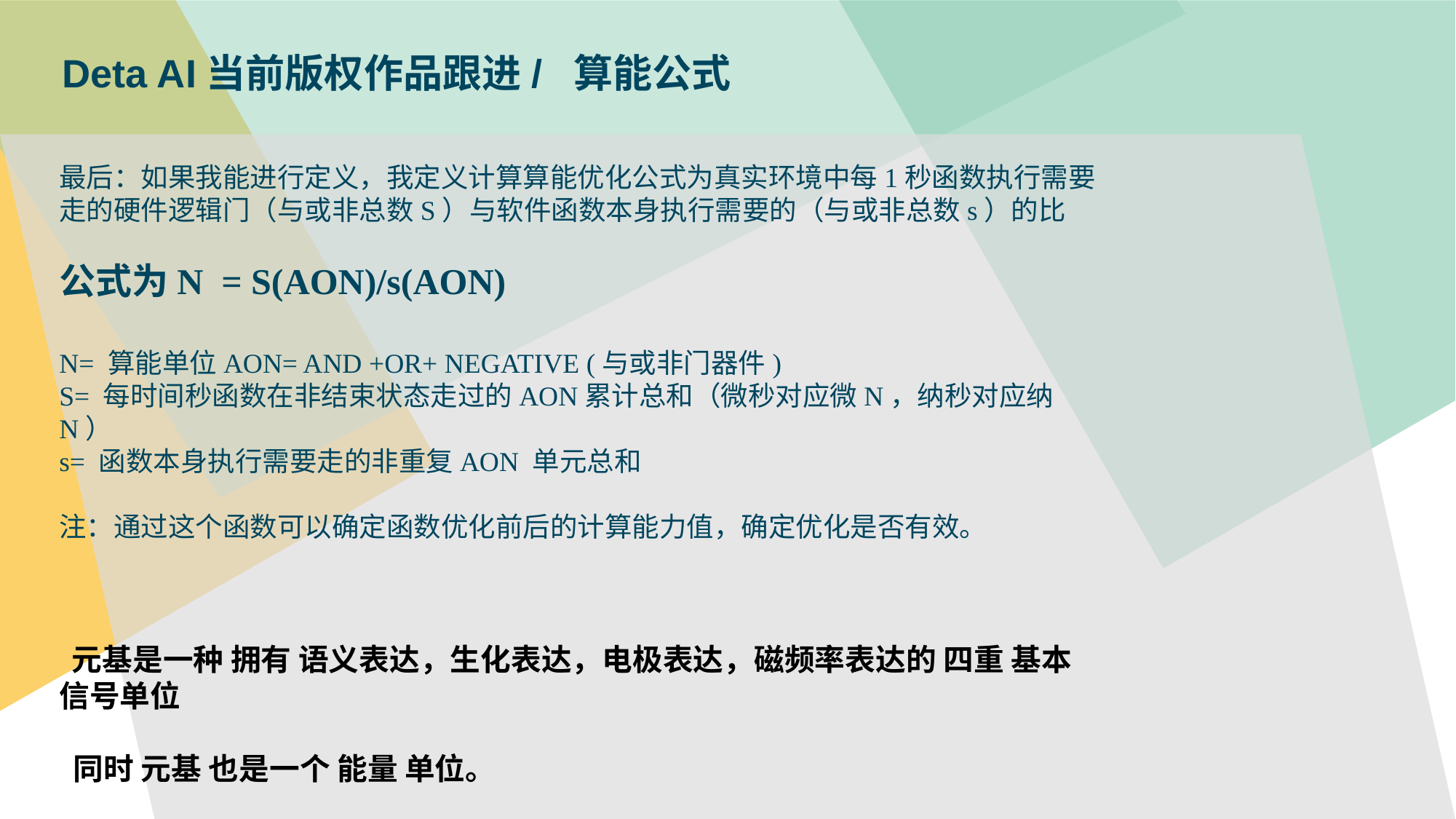

Deta AI当前版权作品跟进/  算能公式
最后：如果我能进行定义，我定义计算算能优化公式为真实环境中每1秒函数执行需要走的硬件逻辑门（与或非总数S）与软件函数本身执行需要的（与或非总数s）的比

公式为N  = S(AON)/s(AON)

N= 算能单位AON= AND +OR+ NEGATIVE (与或非门器件)
S= 每时间秒函数在非结束状态走过的AON累计总和（微秒对应微N，纳秒对应纳N）
s= 函数本身执行需要走的非重复AON 单元总和

注：通过这个函数可以确定函数优化前后的计算能力值，确定优化是否有效。

 元基是一种 拥有 语义表达，生化表达，电极表达，磁频率表达的 四重 基本信号单位

 同时 元基 也是一个 能量 单位。